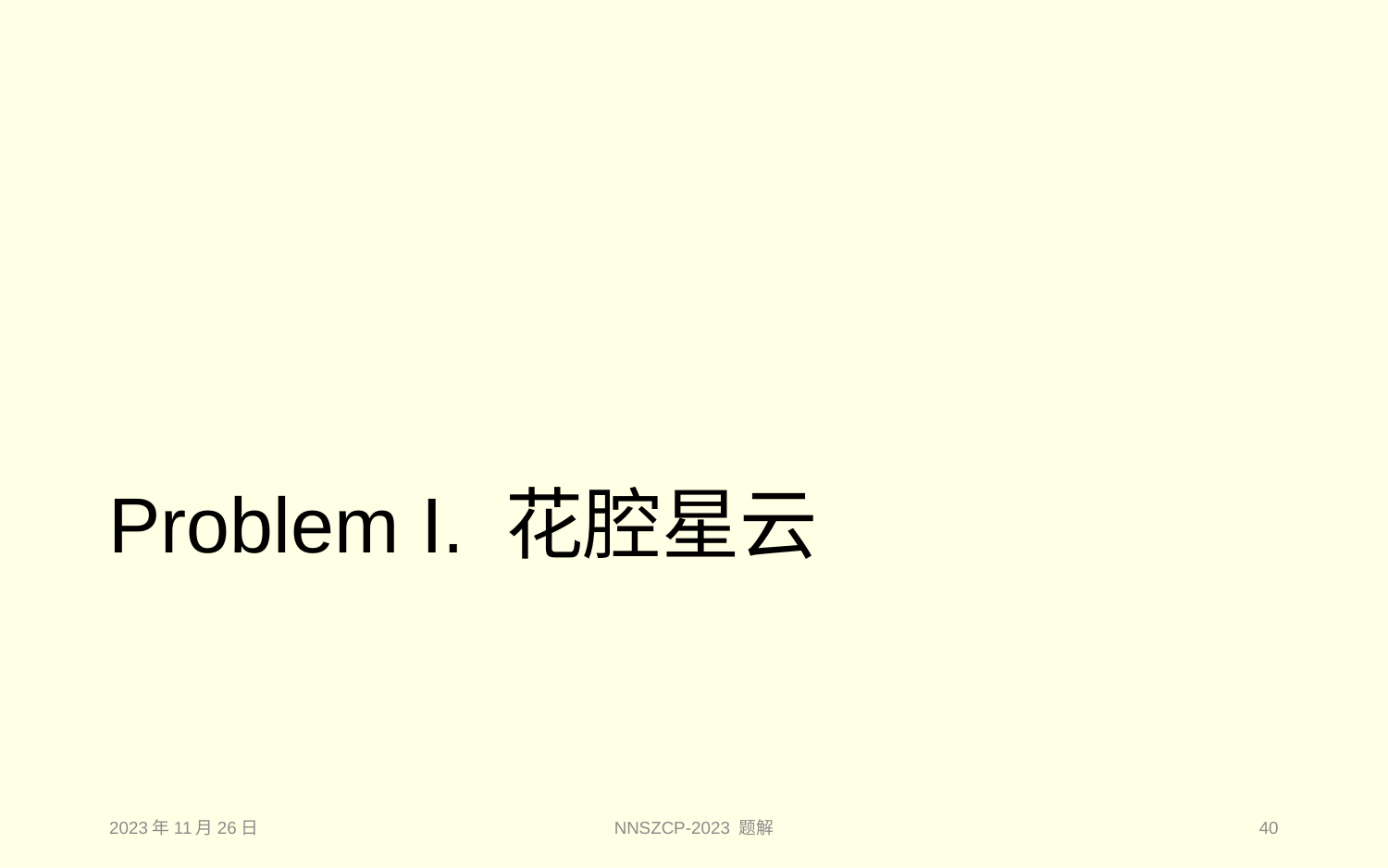

# Problem I. 花腔星云

2023年11月26日
NNSZCP-2023 题解
40